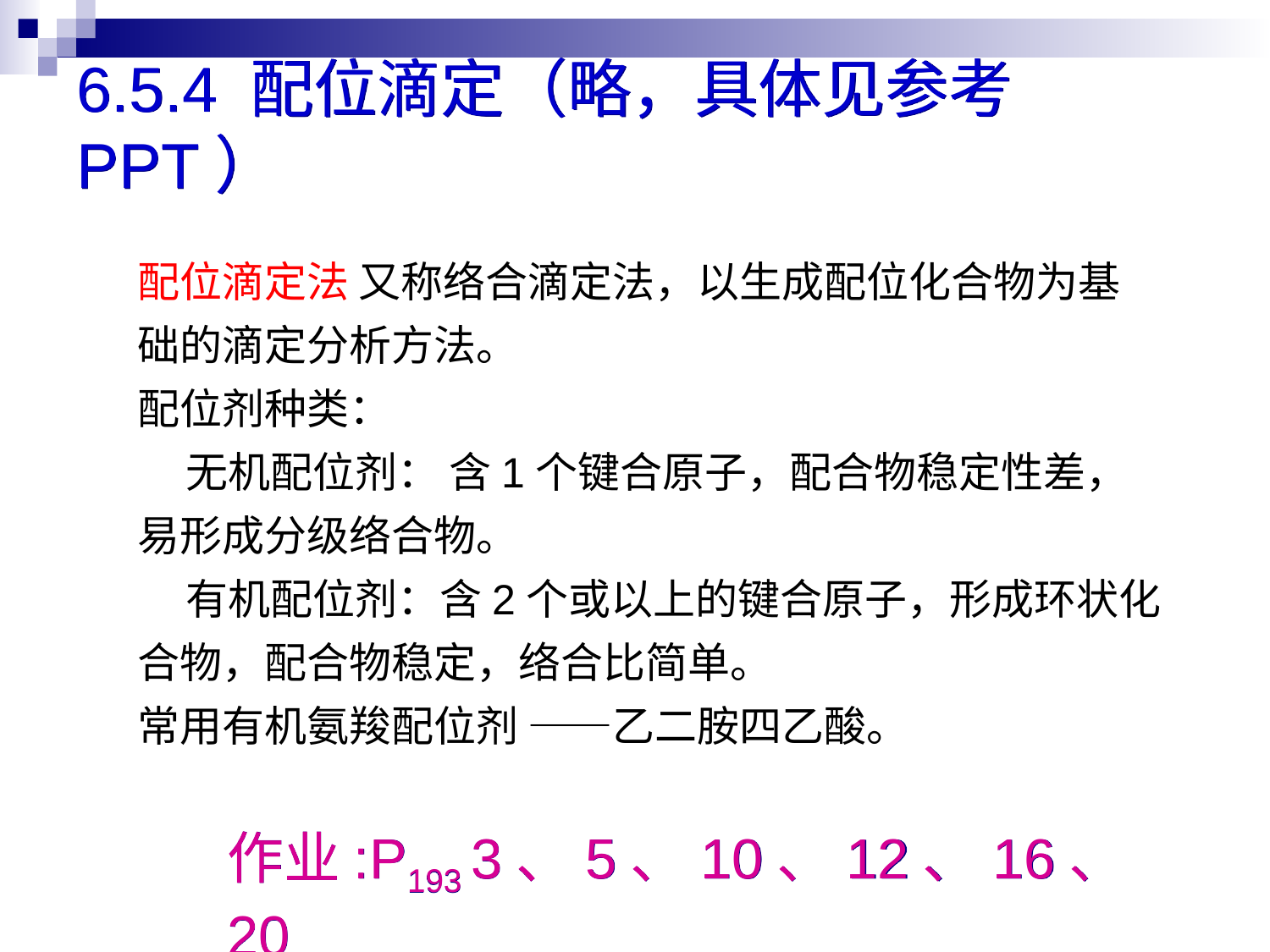

6.5.4 配位滴定（略，具体见参考PPT）
配位滴定法 又称络合滴定法，以生成配位化合物为基础的滴定分析方法。
配位剂种类：
    无机配位剂： 含1个键合原子，配合物稳定性差，易形成分级络合物。
    有机配位剂：含2个或以上的键合原子，形成环状化合物，配合物稳定，络合比简单。
常用有机氨羧配位剂 ——乙二胺四乙酸。
作业:P193 3、5、10、12、16、20